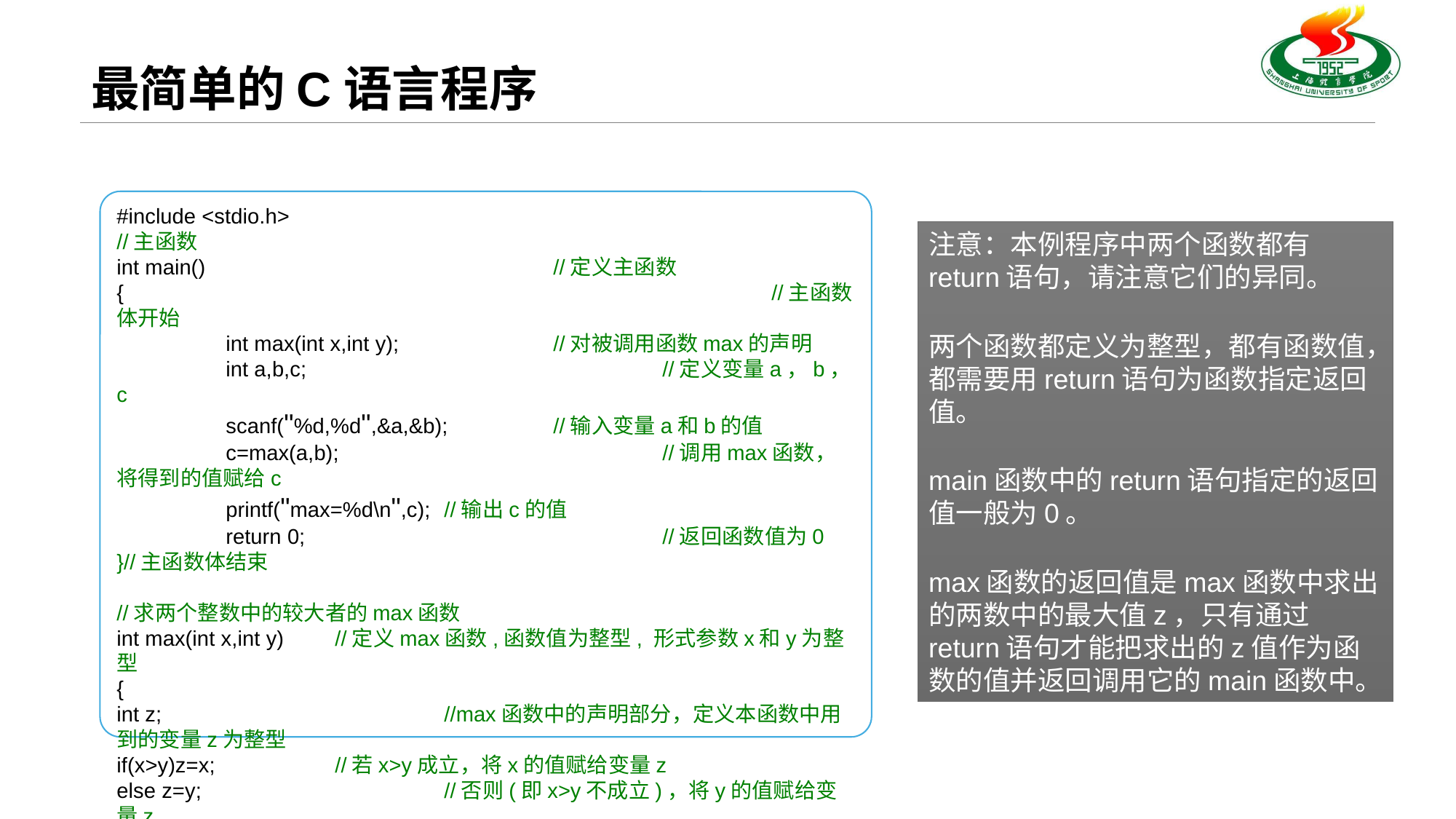

# 最简单的C语言程序
#include <stdio.h>
//主函数
int main()				//定义主函数
{						//主函数体开始
	int max(int x,int y);		//对被调用函数max的声明
	int a,b,c;				//定义变量a，b，c
	scanf("%d,%d",&a,&b); 	//输入变量a和b的值
	c=max(a,b);			//调用max函数，将得到的值赋给c
	printf("max=%d\n",c); 	//输出c的值
	return 0;				//返回函数值为0
}//主函数体结束

//求两个整数中的较大者的max函数
int max(int x,int y)	//定义max函数,函数值为整型, 形式参数x和y为整型
{
int z;			//max函数中的声明部分，定义本函数中用到的变量z为整型
if(x>y)z=x;		//若x>y成立，将x的值赋给变量z
else z=y;			//否则(即x>y不成立)，将y的值赋给变量z
return(z); 		//将z的值作为max函数值，返回到调用max函数的位置
}
注意：本例程序中两个函数都有return语句，请注意它们的异同。
两个函数都定义为整型，都有函数值，都需要用return语句为函数指定返回值。
main函数中的return语句指定的返回值一般为0。
max函数的返回值是max函数中求出的两数中的最大值z，只有通过return语句才能把求出的z值作为函数的值并返回调用它的main函数中。